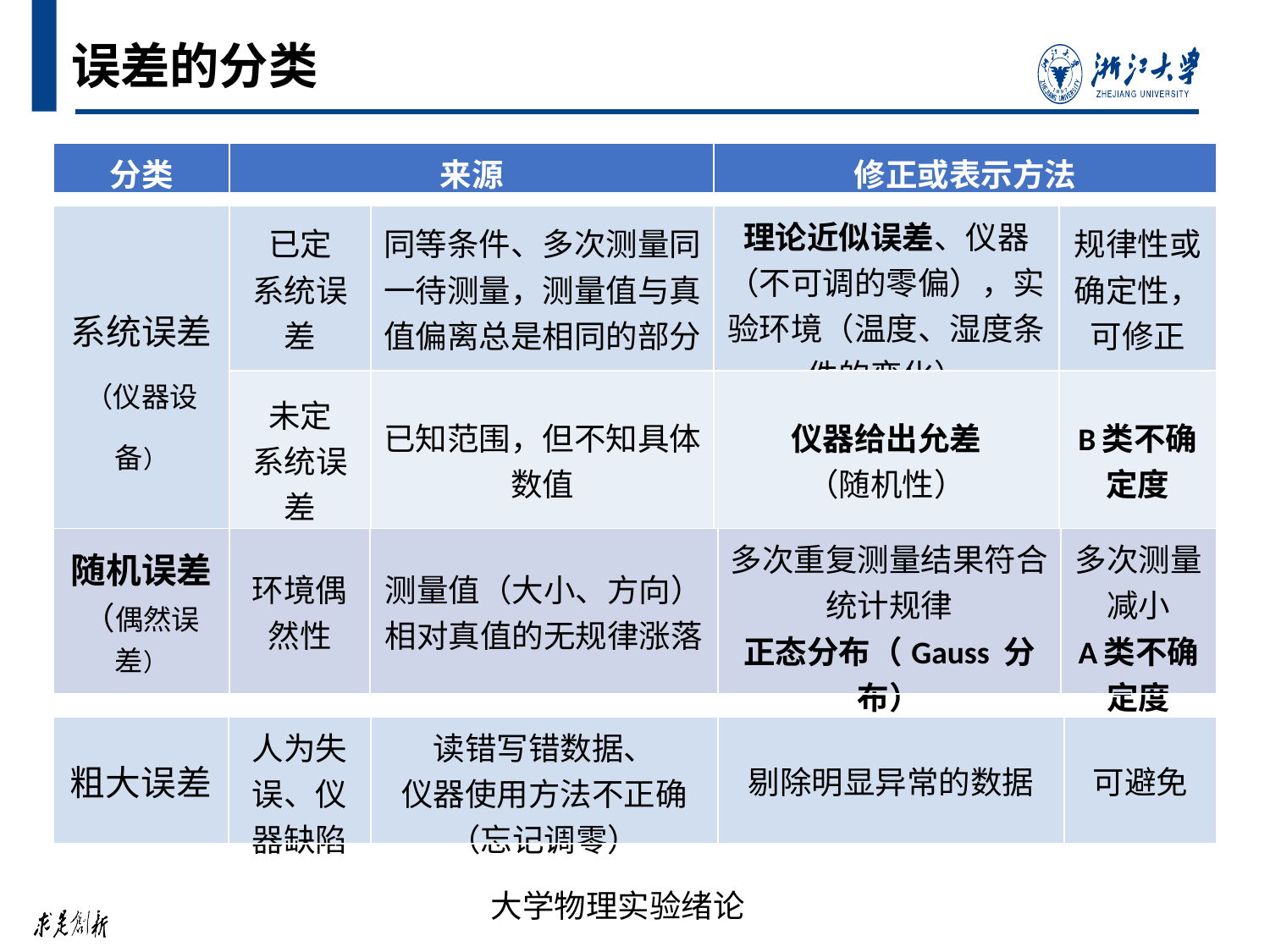

# 误差的分类
| 分类 | 来源 | 修正或表示方法 |
| --- | --- | --- |
| 系统误差 （仪器设备） | 已定 系统误差 | 同等条件、多次测量同一待测量，测量值与真值偏离总是相同的部分 | 理论近似误差、仪器（不可调的零偏），实验环境（温度、湿度条件的变化） | 规律性或确定性，可修正 |
| --- | --- | --- | --- | --- |
|  | 未定 系统误差 | 已知范围，但不知具体数值 | 仪器给出允差 （随机性） | B类不确定度 |
| 随机误差 （偶然误差） | 环境偶然性 | 测量值（大小、方向）相对真值的无规律涨落 | 多次重复测量结果符合统计规律 正态分布（Gauss 分布） | 多次测量减小 A类不确定度 |
| --- | --- | --- | --- | --- |
| 粗大误差 | 人为失误、仪器缺陷 | 读错写错数据、 仪器使用方法不正确（忘记调零） | 剔除明显异常的数据 | 可避免 |
| --- | --- | --- | --- | --- |
大学物理实验绪论
7